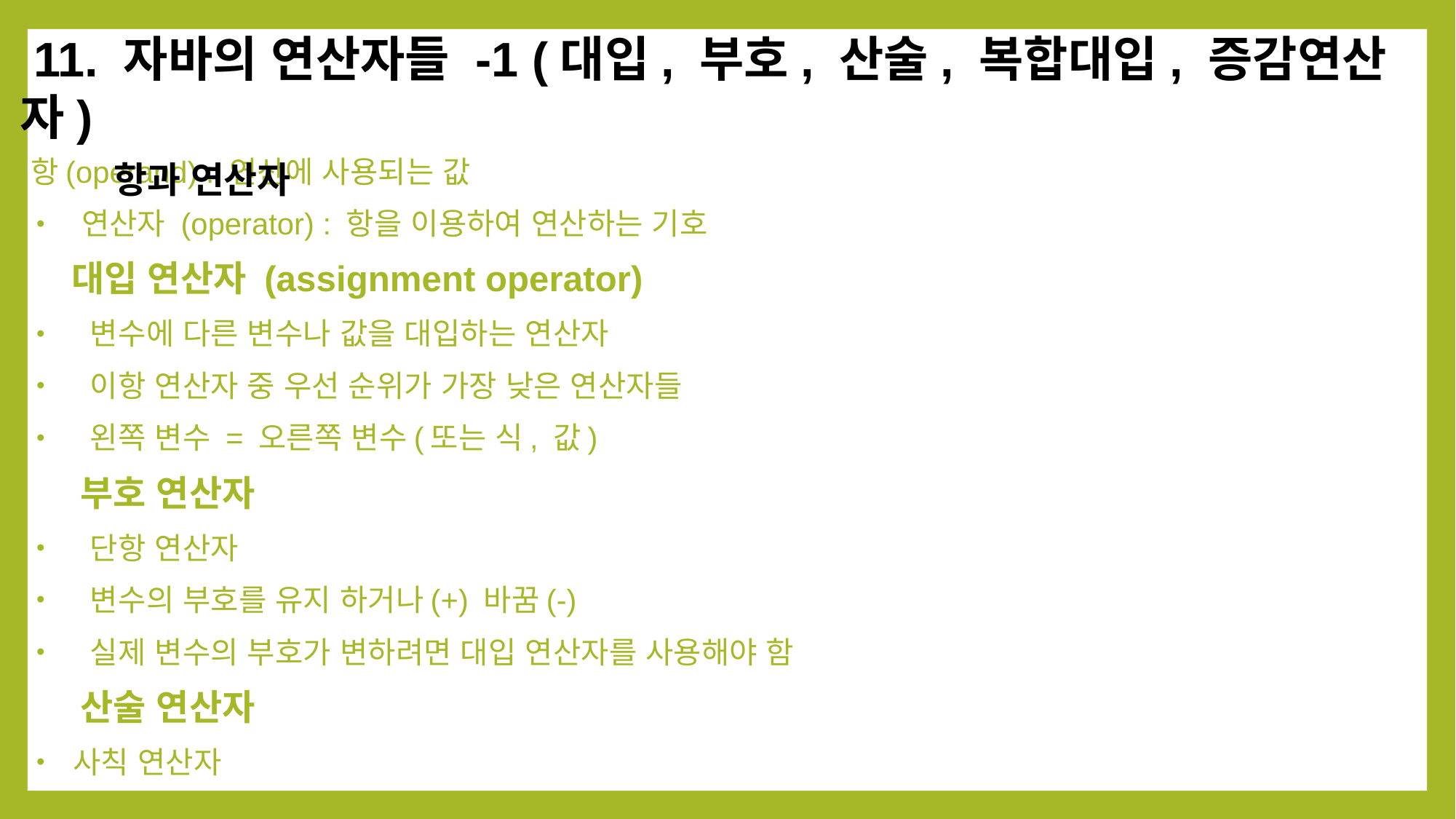

11. 자바의 연산자들 -1 (대입, 부호, 산술, 복합대입, 증감연산자)
      항과 연산자
항(operand) : 연산에 사용되는 값
  연산자 (operator) : 항을 이용하여 연산하는 기호
    대입 연산자 (assignment operator)
   변수에 다른 변수나 값을 대입하는 연산자
   이항 연산자 중 우선 순위가 가장 낮은 연산자들
   왼쪽 변수 = 오른쪽 변수(또는 식, 값)
     부호 연산자
   단항 연산자
   변수의 부호를 유지 하거나(+) 바꿈(-)
   실제 변수의 부호가 변하려면 대입 연산자를 사용해야 함
     산술 연산자
 사칙 연산자